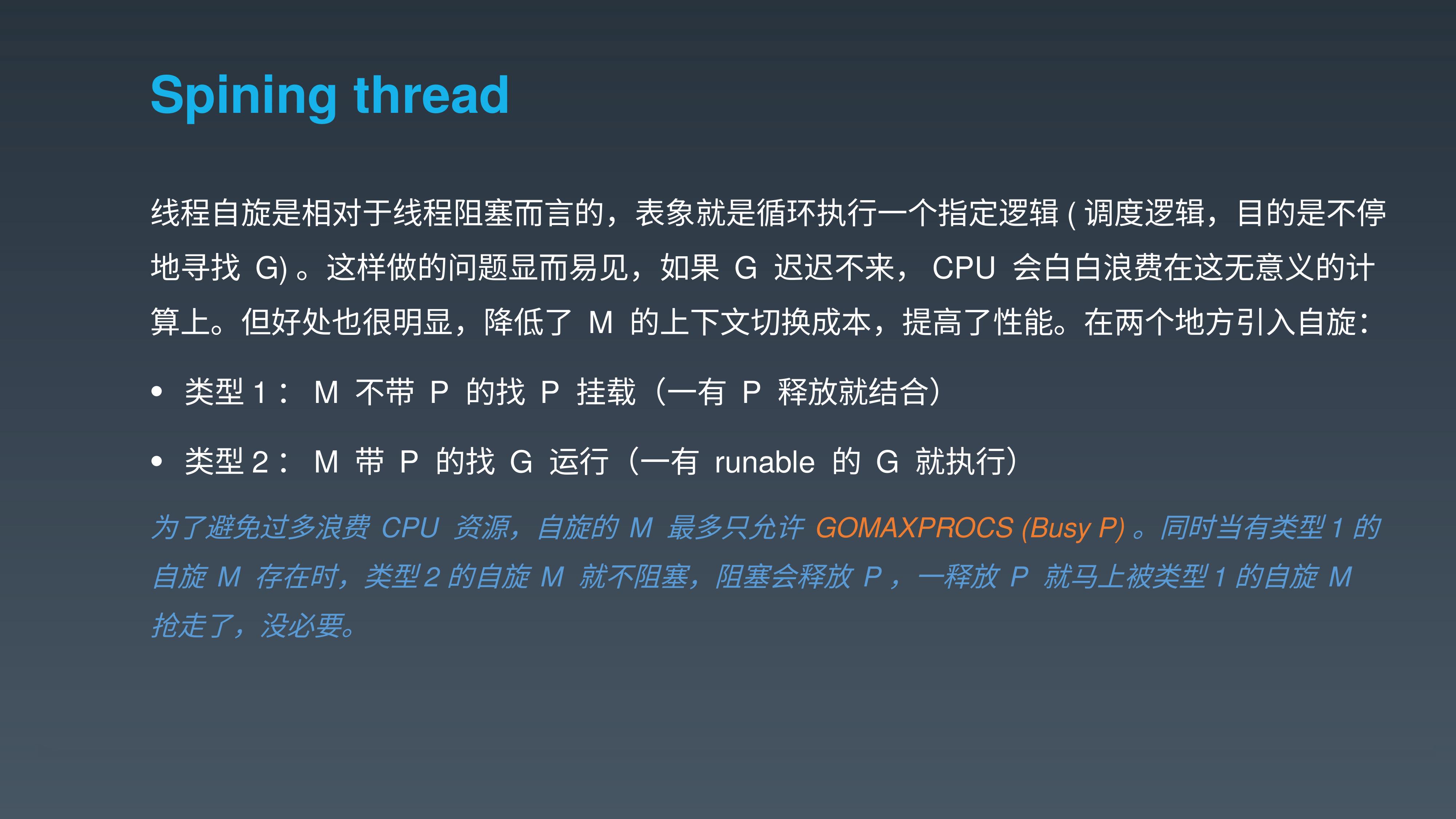

# Spining thread
线程自旋是相对于线程阻塞而言的，表象就是循环执行一个指定逻辑(调度逻辑，目的是不停地寻找 G)。这样做的问题显而易见，如果 G 迟迟不来，CPU 会白白浪费在这无意义的计算上。但好处也很明显，降低了 M 的上下文切换成本，提高了性能。在两个地方引入自旋：
类型1：M 不带 P 的找 P 挂载（一有 P 释放就结合）
类型2：M 带 P 的找 G 运行（一有 runable 的 G 就执行）
为了避免过多浪费 CPU 资源，自旋的 M 最多只允许 GOMAXPROCS (Busy P)。同时当有类型1的自旋 M 存在时，类型2的自旋 M 就不阻塞，阻塞会释放 P，一释放 P 就马上被类型1的自旋 M 抢走了，没必要。